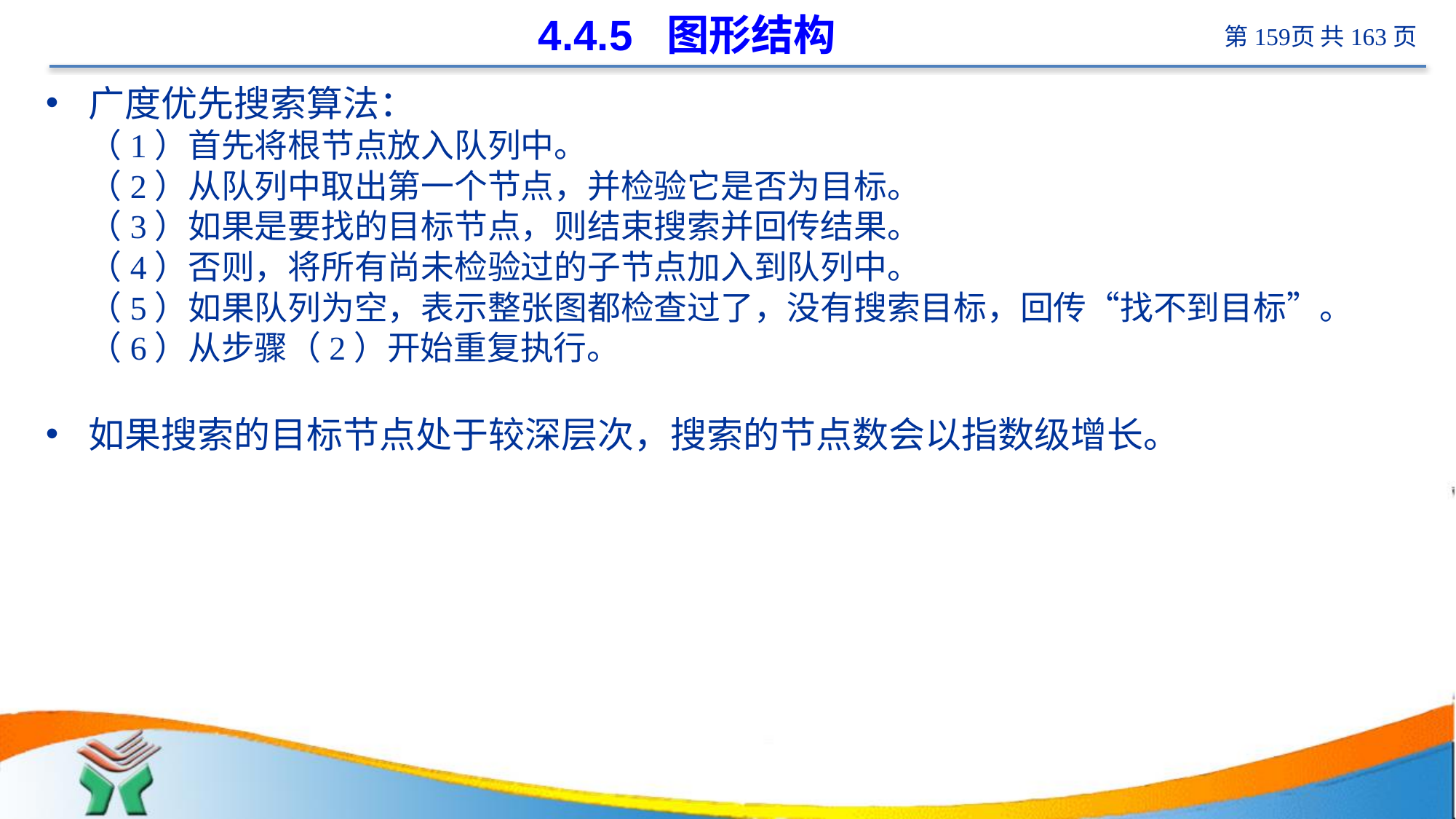

# 4.4.5  图形结构
广度优先搜索算法：
（1）首先将根节点放入队列中。
（2）从队列中取出第一个节点，并检验它是否为目标。
（3）如果是要找的目标节点，则结束搜索并回传结果。
（4）否则，将所有尚未检验过的子节点加入到队列中。
（5）如果队列为空，表示整张图都检查过了，没有搜索目标，回传“找不到目标”。
（6）从步骤（2）开始重复执行。

如果搜索的目标节点处于较深层次，搜索的节点数会以指数级增长。